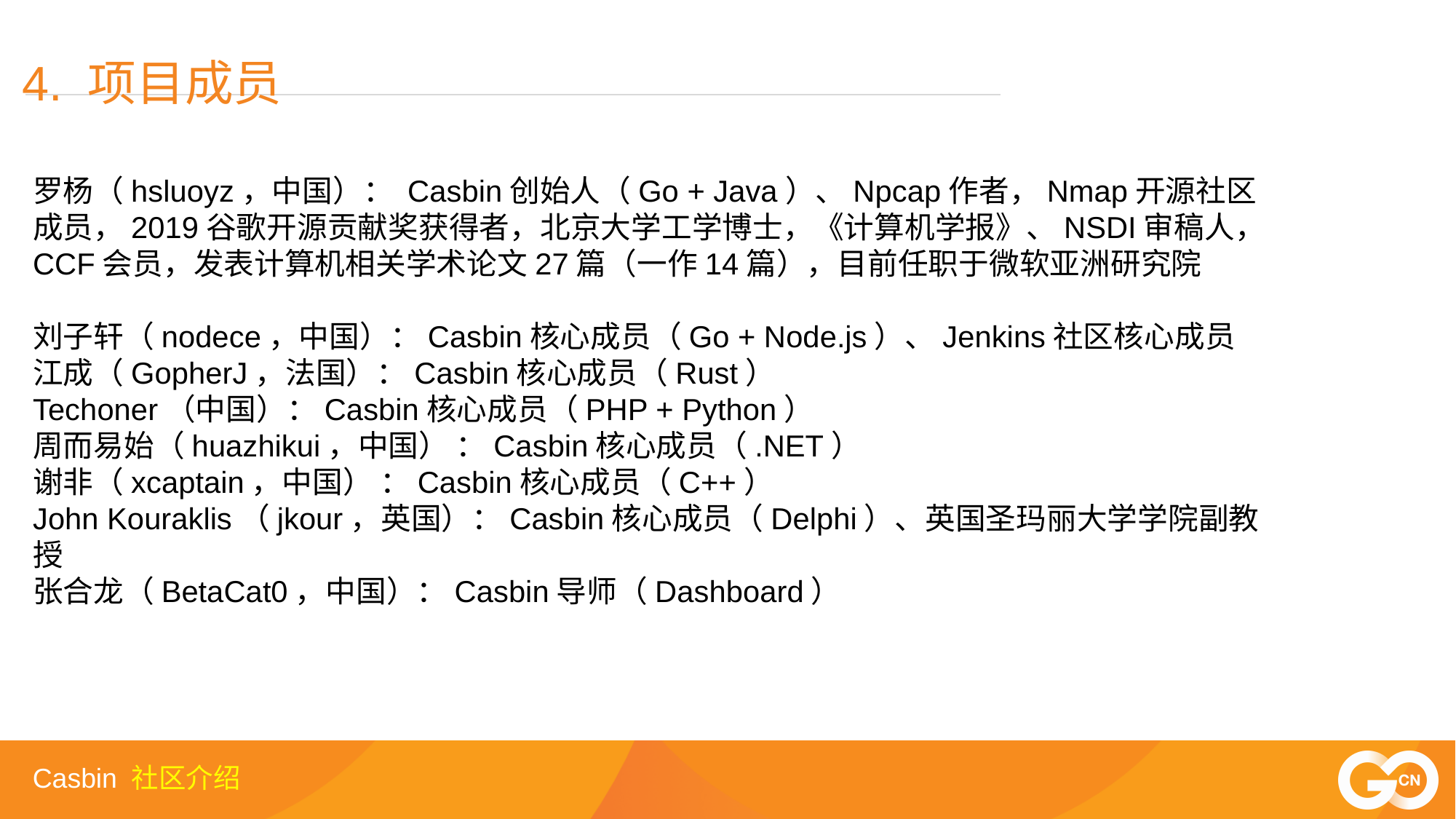

4. 项目成员

罗杨（hsluoyz，中国）： Casbin创始人（Go + Java）、Npcap作者，Nmap开源社区成员，2019谷歌开源贡献奖获得者，北京大学工学博士，《计算机学报》、NSDI审稿人，CCF会员，发表计算机相关学术论文27篇（一作14篇），目前任职于微软亚洲研究院

刘子轩（nodece，中国）：Casbin核心成员（Go + Node.js）、Jenkins社区核心成员
江成（GopherJ，法国）：Casbin核心成员（Rust）
Techoner（中国）：Casbin核心成员（PHP + Python）
周而易始（huazhikui，中国） ：Casbin核心成员（.NET）
谢非（xcaptain，中国） ：Casbin核心成员（C++）
John Kouraklis（jkour，英国）：Casbin核心成员（Delphi）、英国圣玛丽大学学院副教授
张合龙（BetaCat0，中国）：Casbin导师（Dashboard）
Casbin 社区介绍